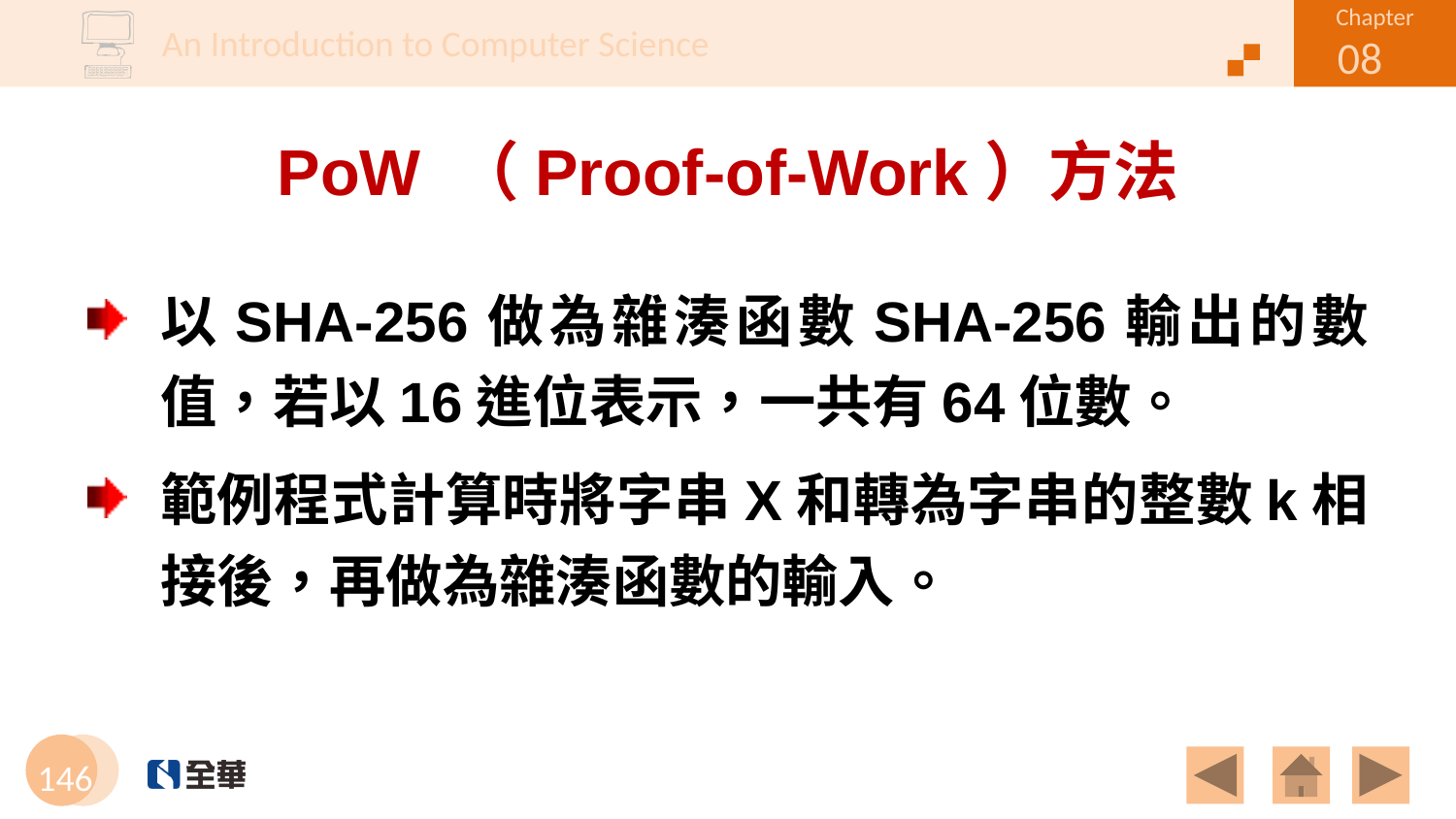

# PoW （Proof-of-Work）方法
以SHA-256做為雜湊函數SHA-256輸出的數值，若以16進位表示，一共有64位數。
範例程式計算時將字串X和轉為字串的整數k相接後，再做為雜湊函數的輸入。